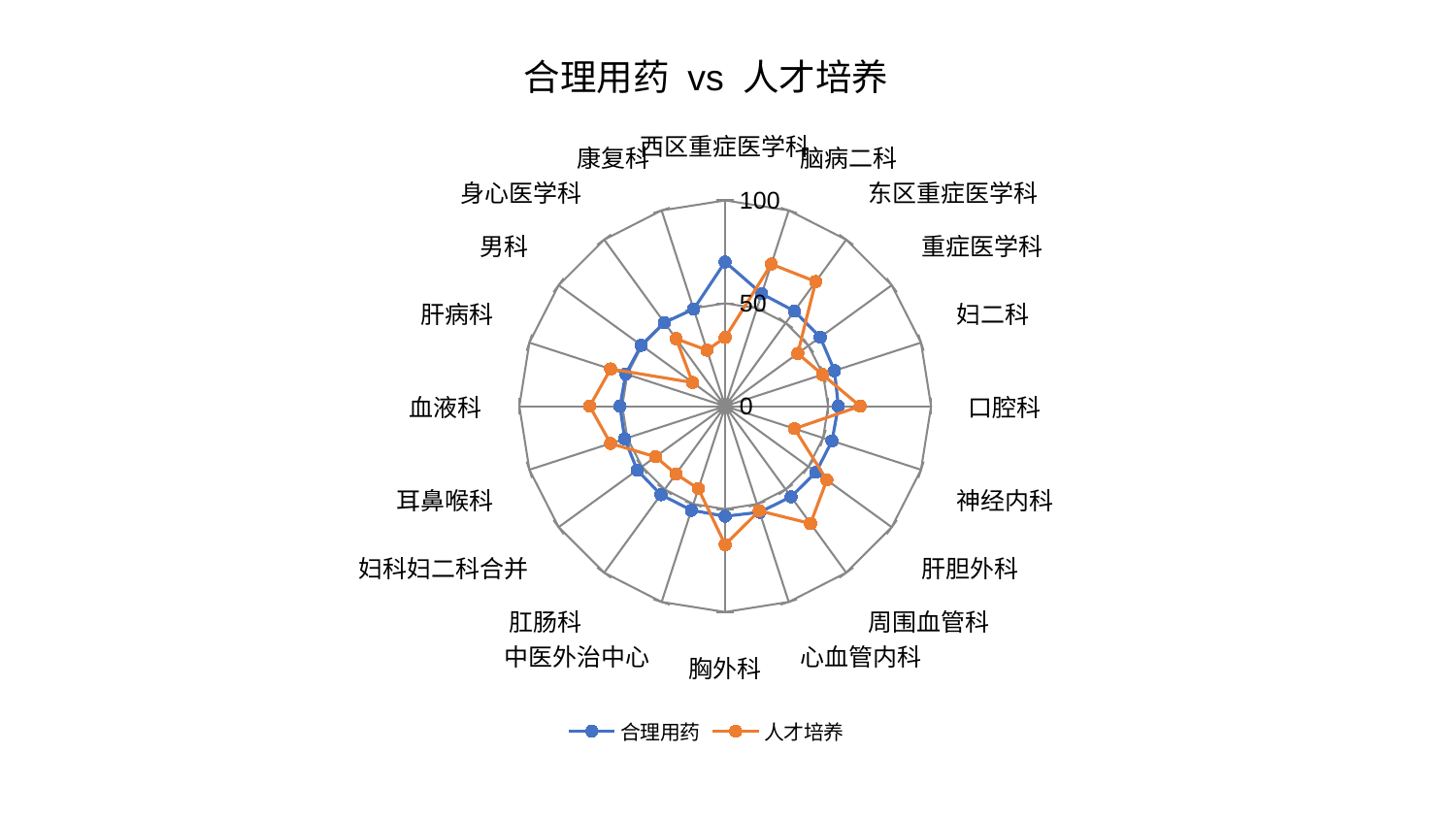

### Chart: 合理用药 vs 人才培养

| Category | 合理用药 | 人才培养 |
|---|---|---|
| 西区重症医学科 | 70.10272687590162 | 33.38667832852081 |
| 脑病二科 | 57.439067407476145 | 72.58078451128684 |
| 东区重症医学科 | 57.14176278521814 | 74.81295503012005 |
| 重症医学科 | 57.0547247727249 | 43.591451711183076 |
| 妇二科 | 55.84059982008003 | 49.724951940662116 |
| 口腔科 | 54.97628499834724 | 65.5666282898079 |
| 神经内科 | 54.58055185314215 | 35.40045121202298 |
| 肝胆外科 | 54.554769488317234 | 61.01288246599453 |
| 周围血管科 | 54.43335165686502 | 70.49435291444117 |
| 心血管内科 | 54.155892312094544 | 53.43590545403432 |
| 胸外科 | 53.48646078116932 | 67.30581764917349 |
| 中医外治中心 | 53.15717073009361 | 42.16596044881198 |
| 肛肠科 | 53.14737011409985 | 40.72795348596242 |
| 妇科妇二科合并 | 52.853542883241346 | 41.82556010176968 |
| 耳鼻喉科 | 51.3374358080178 | 58.587670236858365 |
| 血液科 | 51.10671617785982 | 65.78746787378348 |
| 肝病科 | 50.81323341828407 | 58.518120343904506 |
| 男科 | 50.37363230102019 | 19.59644895972469 |
| 身心医学科 | 50.257544928536134 | 40.534372784472644 |
| 康复科 | 49.59964123346576 | 28.647184785498336 |
121